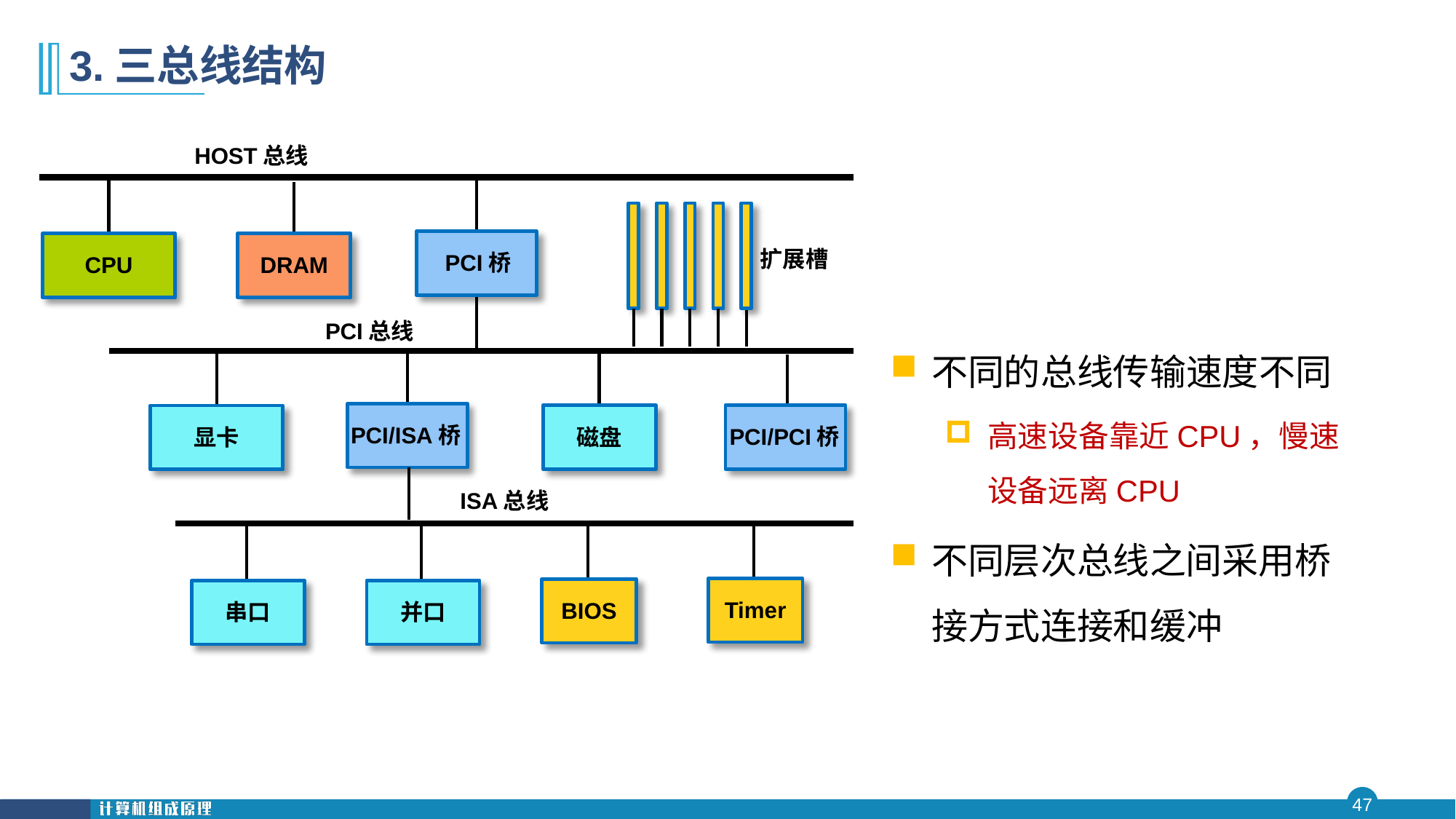

# 3.三总线结构
HOST总线

扩展槽

PCI桥

DRAM

CPU
PCI总线

PCI/ISA桥

PCI/PCI桥

磁盘

显卡
ISA总线

Timer

BIOS

串口

并口
不同的总线传输速度不同
高速设备靠近CPU，慢速设备远离CPU
不同层次总线之间采用桥接方式连接和缓冲